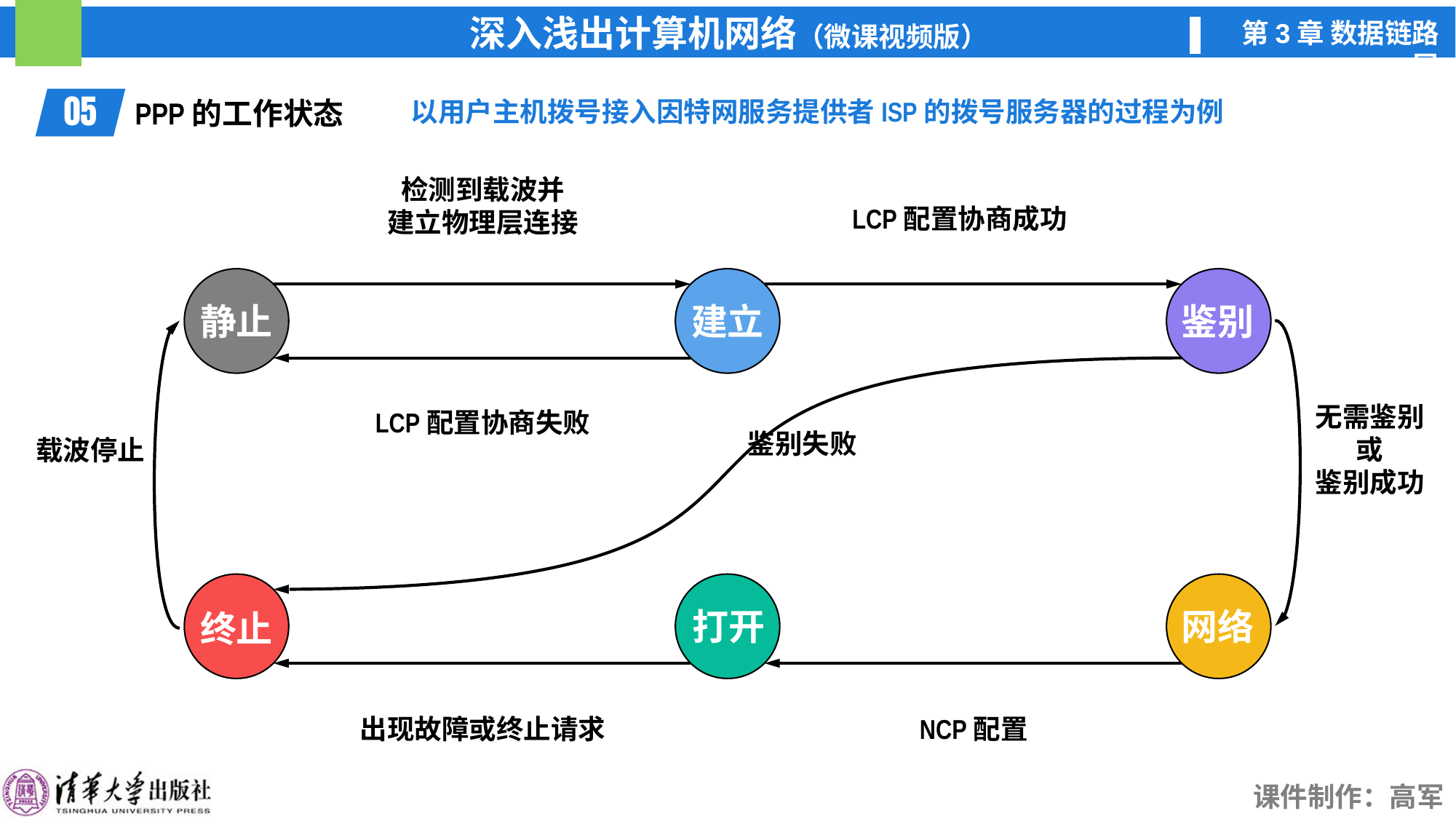

05
PPP的工作状态
以用户主机拨号接入因特网服务提供者ISP的拨号服务器的过程为例
检测到载波并
建立物理层连接
LCP配置协商成功

静止

建立

鉴别
无需鉴别或
鉴别成功
载波停止
LCP配置协商失败
鉴别失败

终止

打开

网络
出现故障或终止请求
NCP配置